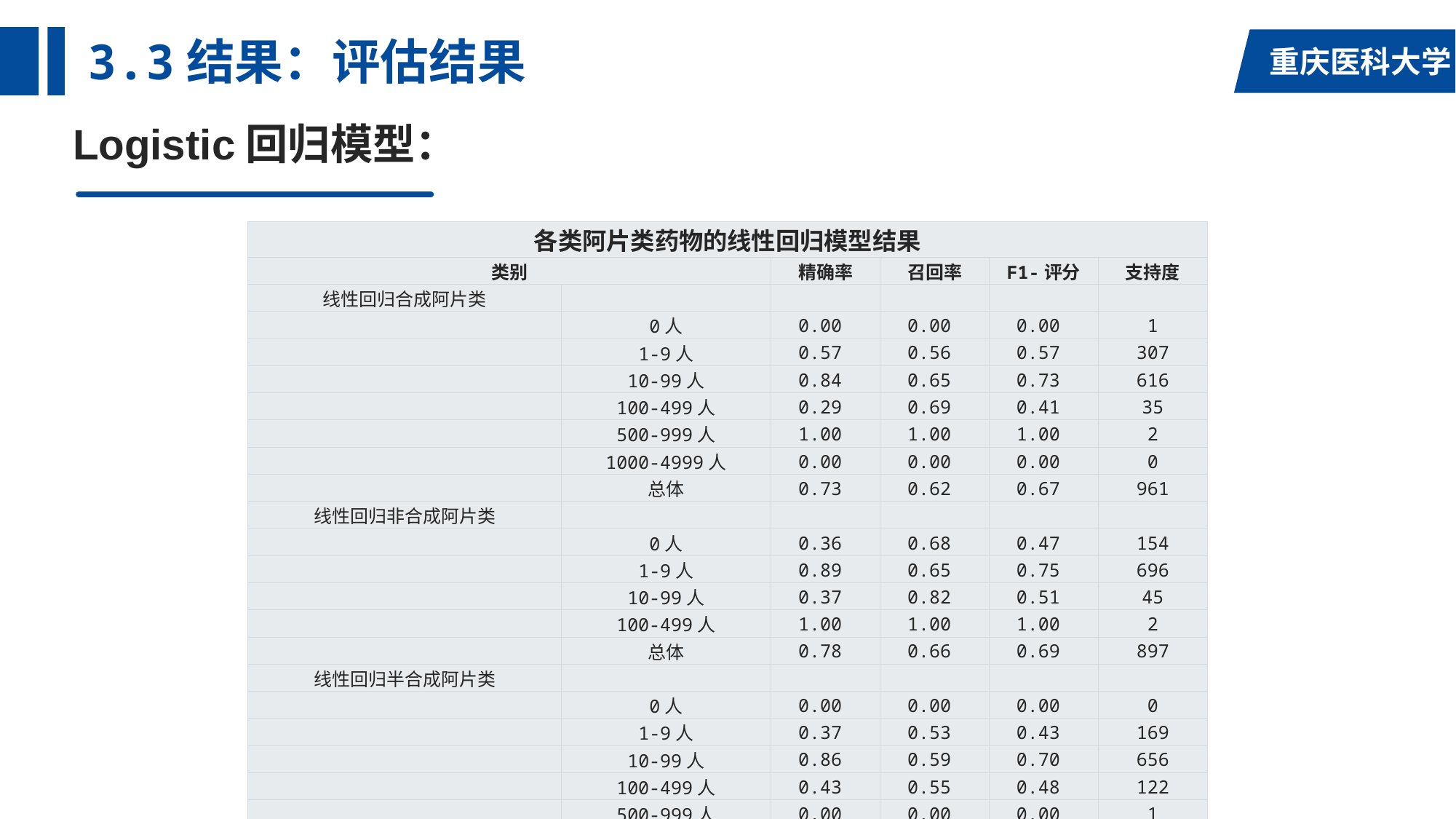

# 3.3结果：评估结果
Logistic回归模型：
| 各类阿片类药物的线性回归模型结果 |  |  |  |  |  |
| --- | --- | --- | --- | --- | --- |
| 类别 |  | 精确率 | 召回率 | F1-评分 | 支持度 |
| 线性回归合成阿片类 |  |  |  |  |  |
|  | 0人 | 0.00 | 0.00 | 0.00 | 1 |
|  | 1-9人 | 0.57 | 0.56 | 0.57 | 307 |
|  | 10-99人 | 0.84 | 0.65 | 0.73 | 616 |
|  | 100-499人 | 0.29 | 0.69 | 0.41 | 35 |
|  | 500-999人 | 1.00 | 1.00 | 1.00 | 2 |
|  | 1000-4999人 | 0.00 | 0.00 | 0.00 | 0 |
|  | 总体 | 0.73 | 0.62 | 0.67 | 961 |
| 线性回归非合成阿片类 |  |  |  |  |  |
|  | 0人 | 0.36 | 0.68 | 0.47 | 154 |
|  | 1-9人 | 0.89 | 0.65 | 0.75 | 696 |
|  | 10-99人 | 0.37 | 0.82 | 0.51 | 45 |
|  | 100-499人 | 1.00 | 1.00 | 1.00 | 2 |
|  | 总体 | 0.78 | 0.66 | 0.69 | 897 |
| 线性回归半合成阿片类 |  |  |  |  |  |
|  | 0人 | 0.00 | 0.00 | 0.00 | 0 |
|  | 1-9人 | 0.37 | 0.53 | 0.43 | 169 |
|  | 10-99人 | 0.86 | 0.59 | 0.70 | 656 |
|  | 100-499人 | 0.43 | 0.55 | 0.48 | 122 |
|  | 500-999人 | 0.00 | 0.00 | 0.00 | 1 |
|  | 1000-4999人 | 0.75 | 0.92 | 0.83 | 13 |
|  | 总体 | 0.72 | 0.58 | 0.63 | 961 |